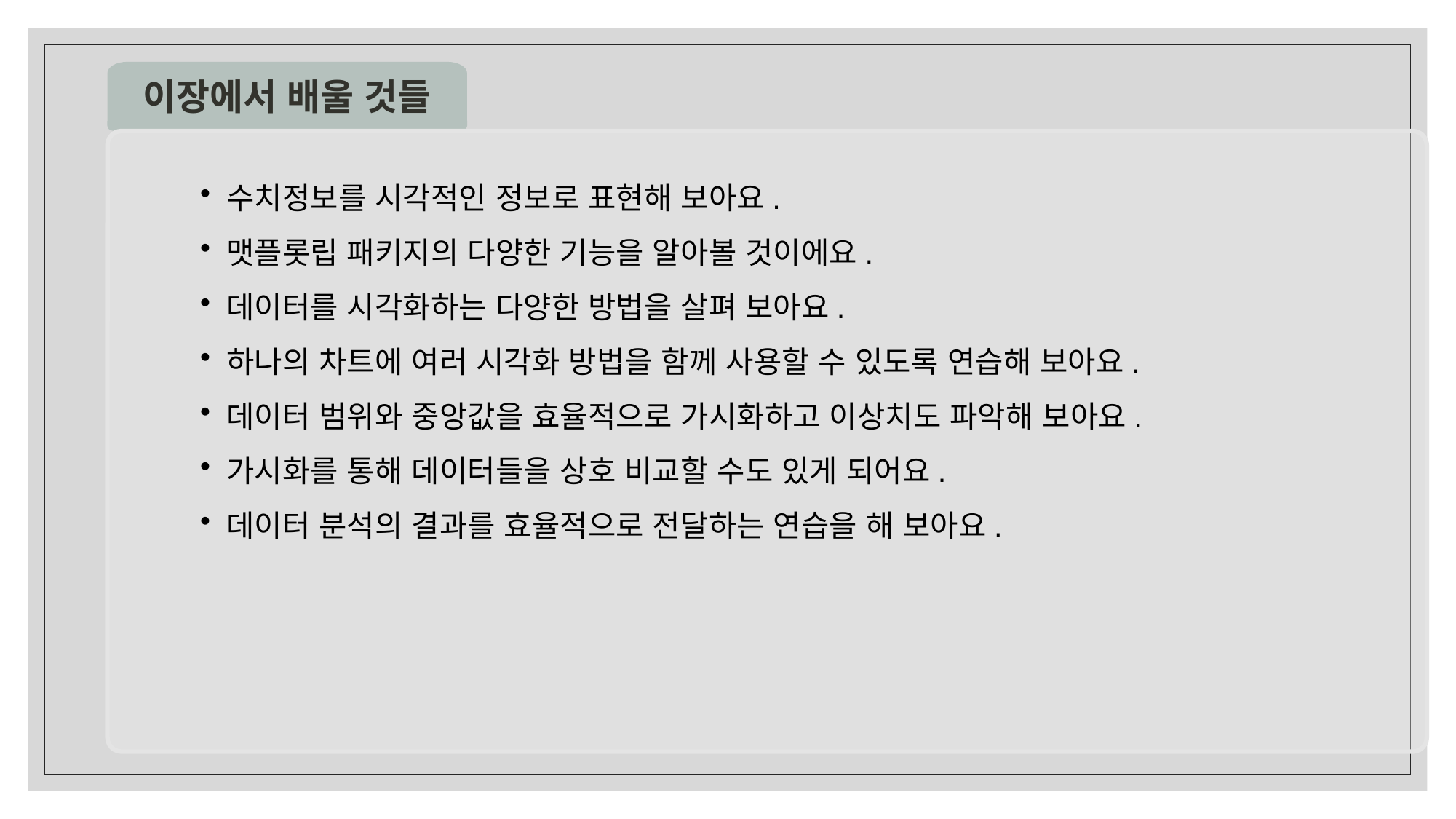

이장에서 배울 것들

 수치정보를 시각적인 정보로 표현해 보아요.
 맷플롯립 패키지의 다양한 기능을 알아볼 것이에요.
 데이터를 시각화하는 다양한 방법을 살펴 보아요.
 하나의 차트에 여러 시각화 방법을 함께 사용할 수 있도록 연습해 보아요.
 데이터 범위와 중앙값을 효율적으로 가시화하고 이상치도 파악해 보아요.
 가시화를 통해 데이터들을 상호 비교할 수도 있게 되어요.
 데이터 분석의 결과를 효율적으로 전달하는 연습을 해 보아요.